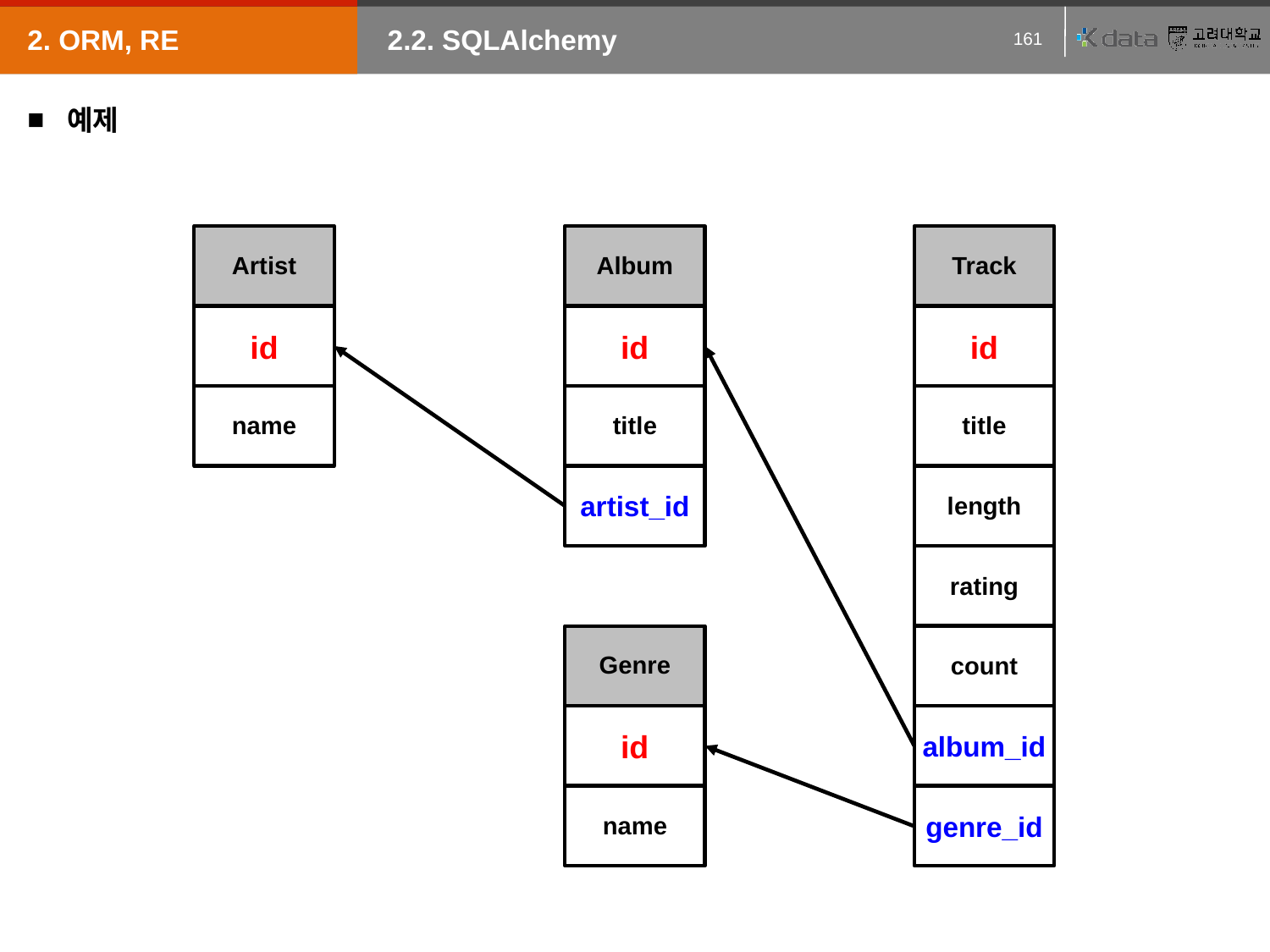

2. ORM, RE
2.2. SQLAlchemy
예제

Artist
Album
Track

id

id

id

name

title

title

artist_id

length

rating

count
Genre

id

album_id

name

genre_id